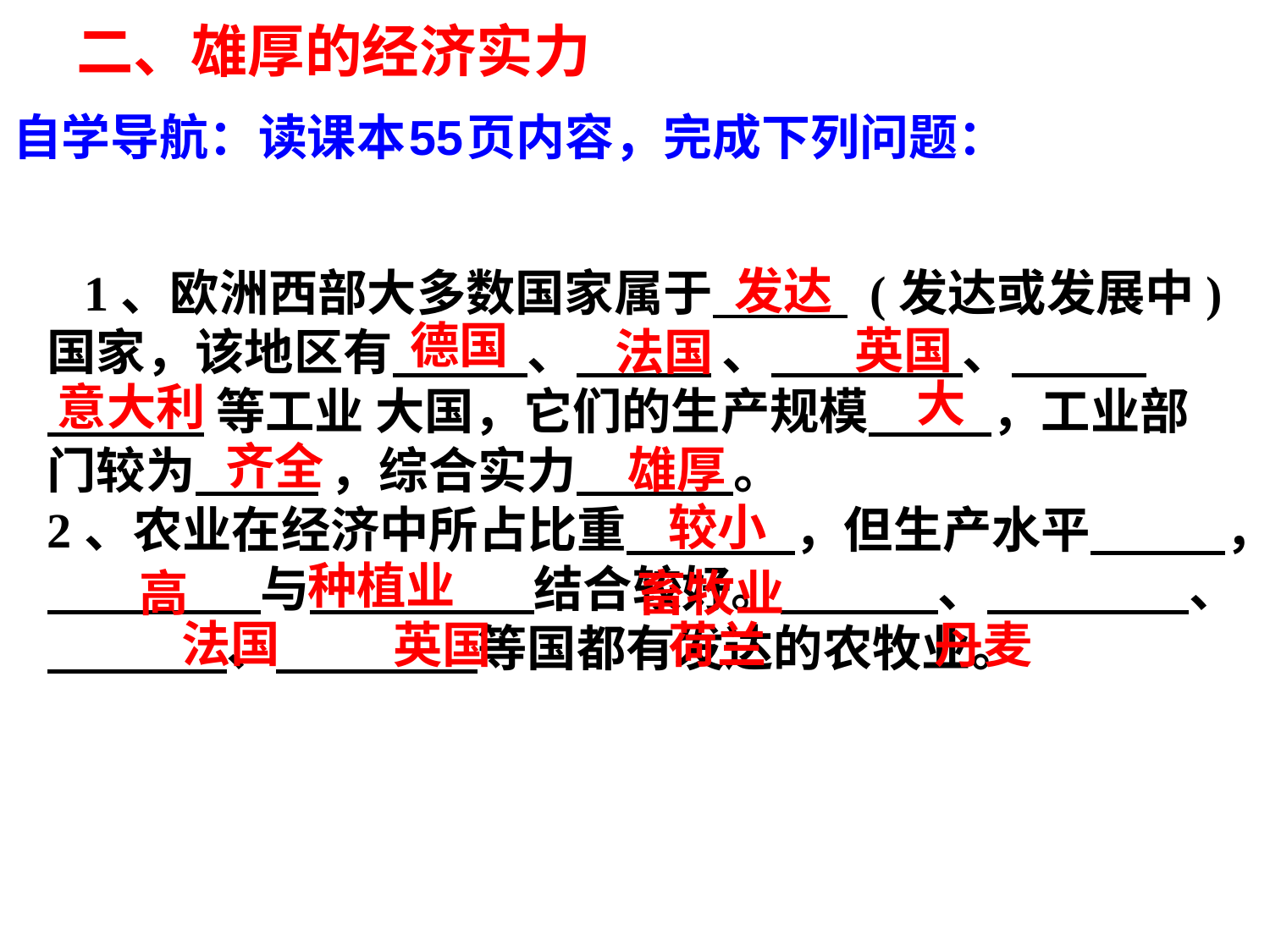

# 二、雄厚的经济实力
自学导航：读课本55页内容，完成下列问题：

发达
   1、欧洲西部大多数国家属于             (发达或发展中)国家，该地区有            、             、                 、
              等工业 大国，它们的生产规模           ，工业部门较为            ，综合实力              。
2、农业在经济中所占比重               ，但生产水平            ，                   与                    结合较好。              、                  、                、                  等国都有发达的农牧业。

德国
英国
法国
大
意大利
齐全
雄厚
较小
种植业
高
畜牧业
法国
英国
荷兰
丹麦